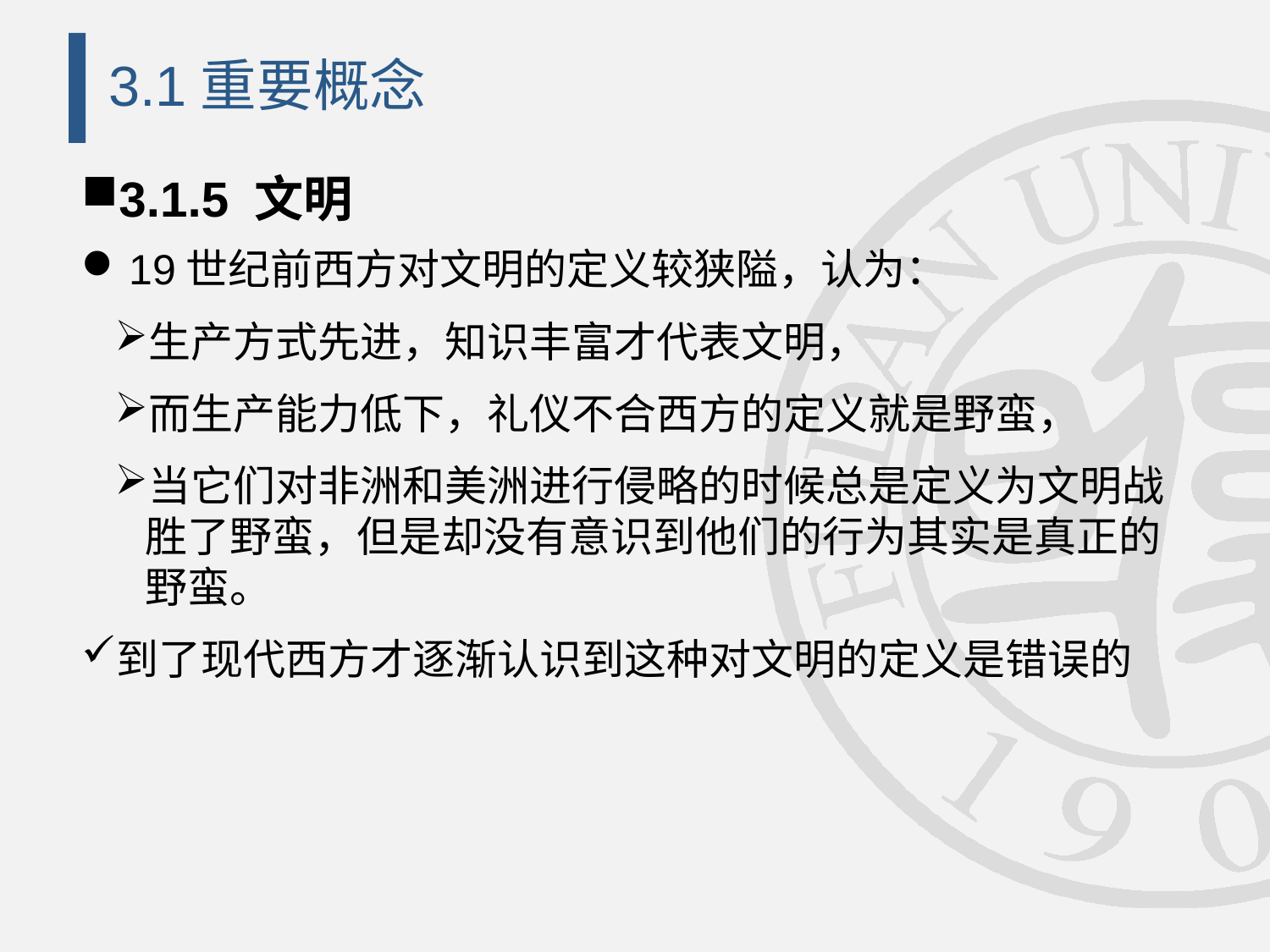

# 3.1重要概念
3.1.5 文明
19世纪前西方对文明的定义较狭隘，认为：
生产方式先进，知识丰富才代表文明，
而生产能力低下，礼仪不合西方的定义就是野蛮，
当它们对非洲和美洲进行侵略的时候总是定义为文明战胜了野蛮，但是却没有意识到他们的行为其实是真正的野蛮。
到了现代西方才逐渐认识到这种对文明的定义是错误的